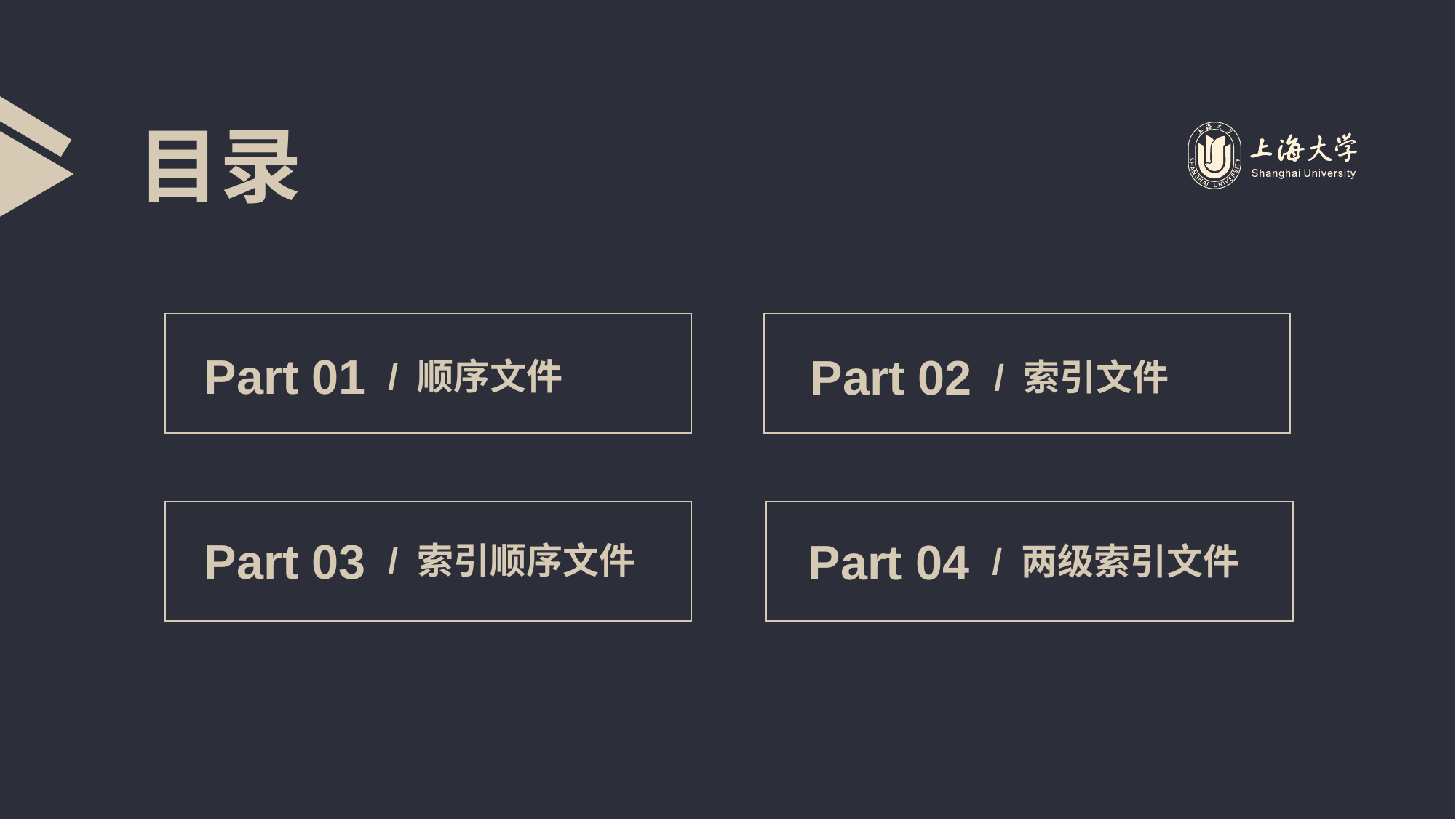

目录

Part 01
Part 02
/ 顺序文件
/ 索引文件

Part 03
Part 04
/ 索引顺序文件
/ 两级索引文件